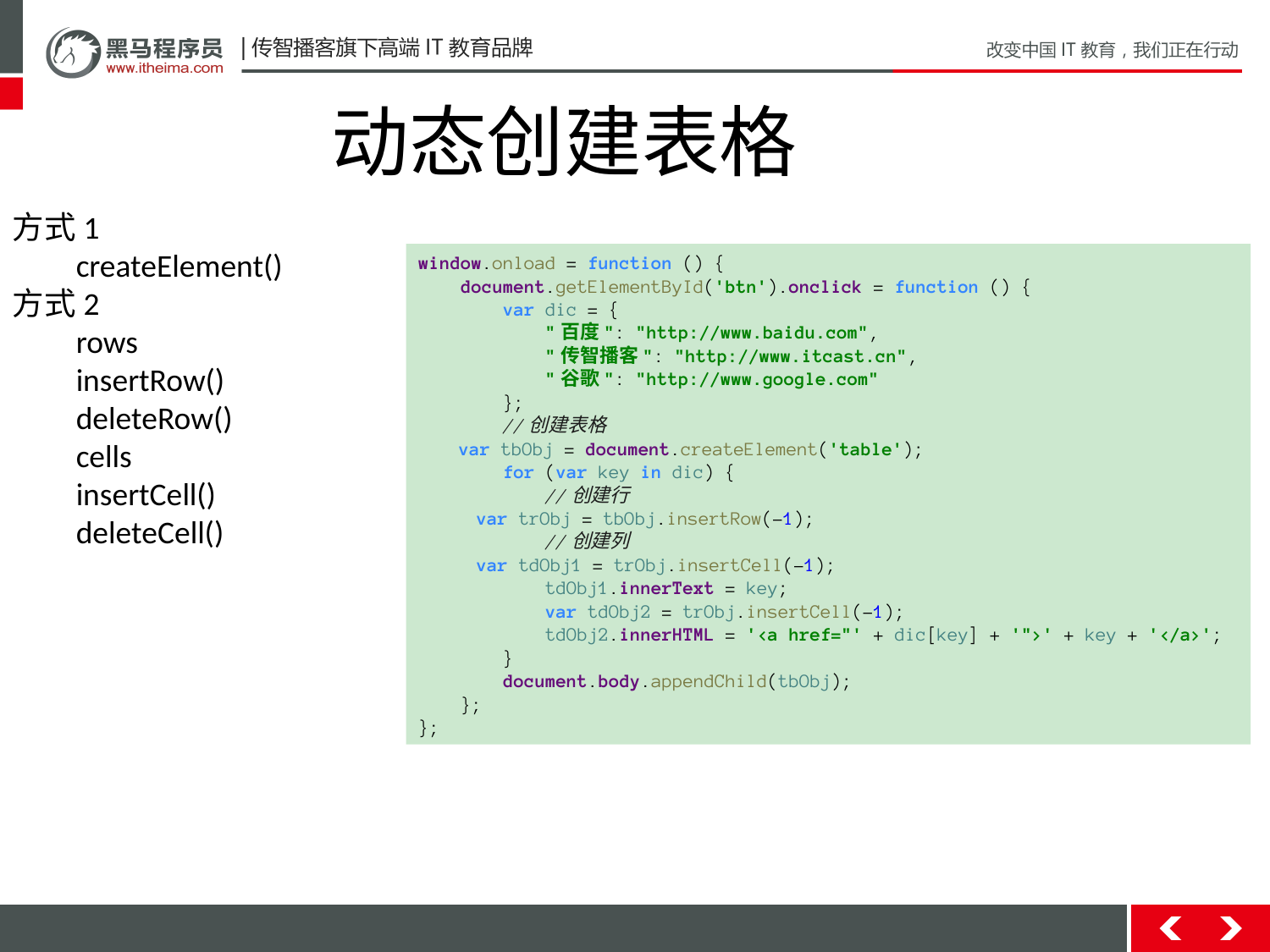

动态创建表格
方式1
createElement()
方式2
rows
insertRow()
deleteRow()
cells
insertCell()
deleteCell()
window.onload = function () {
    document.getElementById('btn').onclick = function () {
        var dic = {
            "百度": "http://www.baidu.com",
            "传智播客": "http://www.itcast.cn",
            "谷歌": "http://www.google.com"
        };
        //创建表格
        var tbObj = document.createElement('table');
        for (var key in dic) {
            //创建行
            var trObj = tbObj.insertRow(-1);
            //创建列
            var tdObj1 = trObj.insertCell(-1);
            tdObj1.innerText = key;
            var tdObj2 = trObj.insertCell(-1);
            tdObj2.innerHTML = '<a href="' + dic[key] + '">' + key + '</a>';
        }
        document.body.appendChild(tbObj);
    };
};